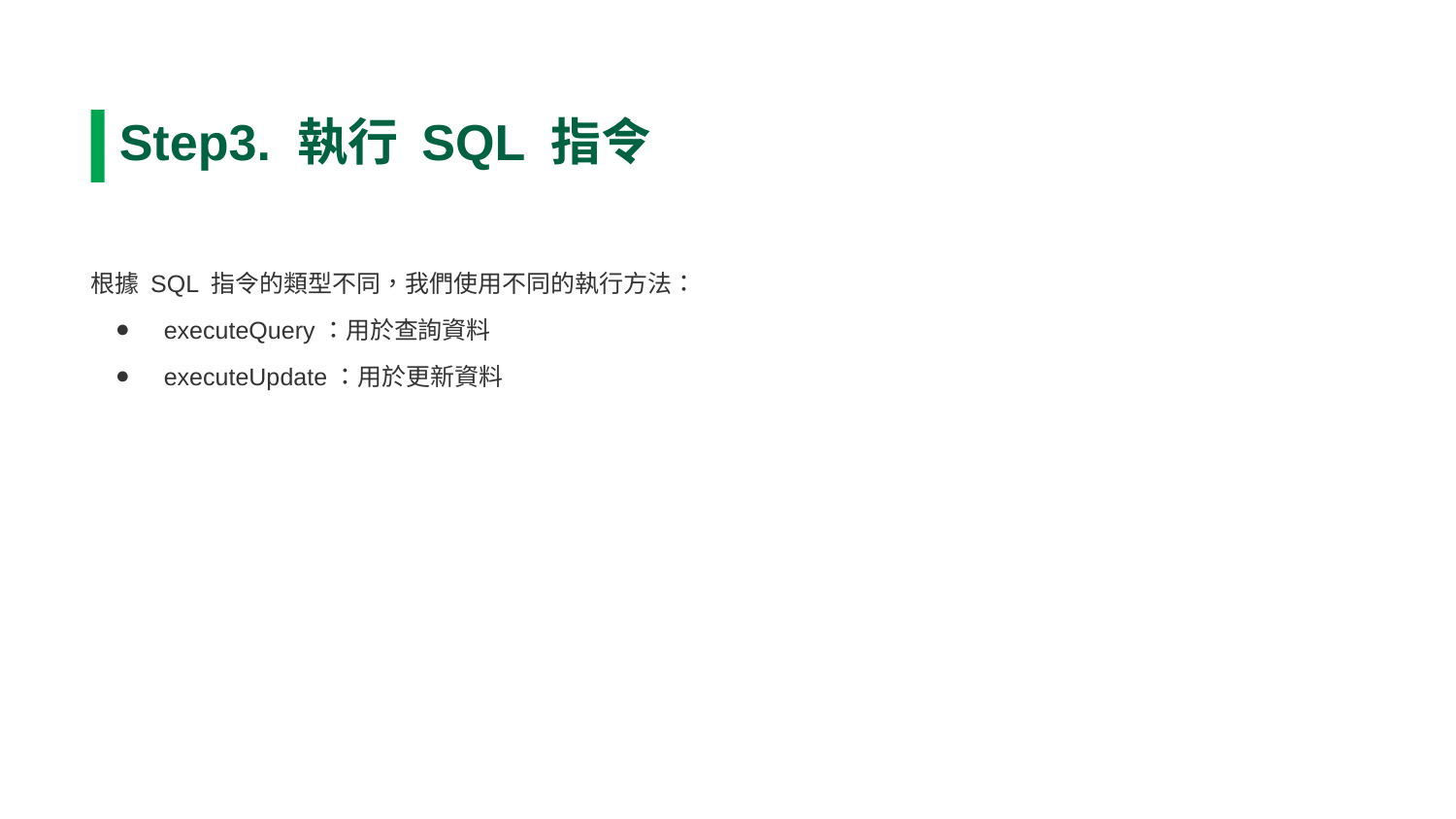

Step3. 執行 SQL 指令
根據 SQL 指令的類型不同，我們使用不同的執行方法：
executeQuery：用於查詢資料
executeUpdate：用於更新資料